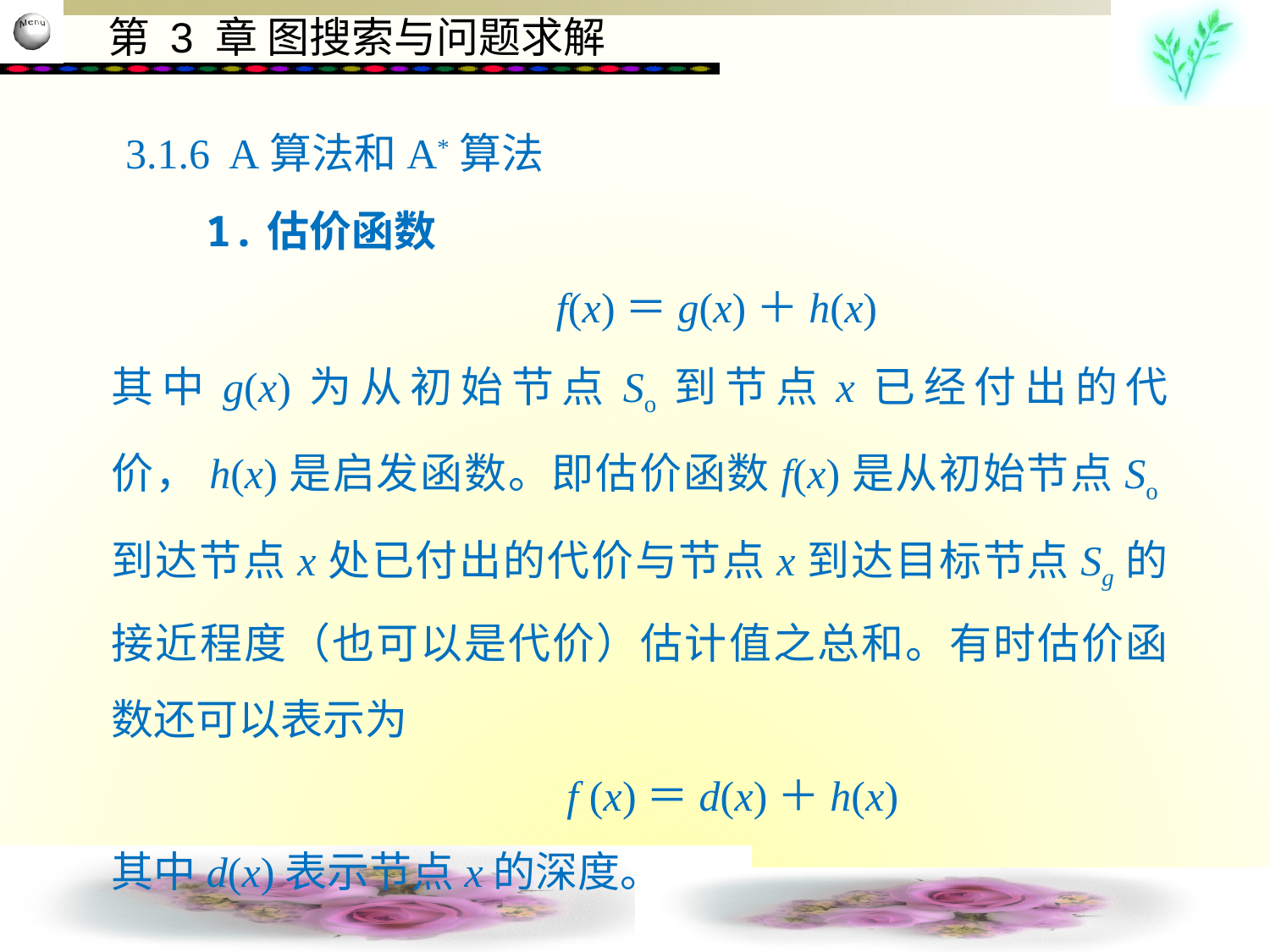

3.1.6  A算法和A*算法
　　1.估价函数
                                          f(x)＝g(x)＋h(x)
其中g(x)为从初始节点So到节点x已经付出的代价，h(x)是启发函数。即估价函数f(x)是从初始节点So到达节点x处已付出的代价与节点x到达目标节点Sg的接近程度（也可以是代价）估计值之总和。有时估价函数还可以表示为
                                           f (x)＝d(x)＋h(x)
其中d(x)表示节点x的深度。